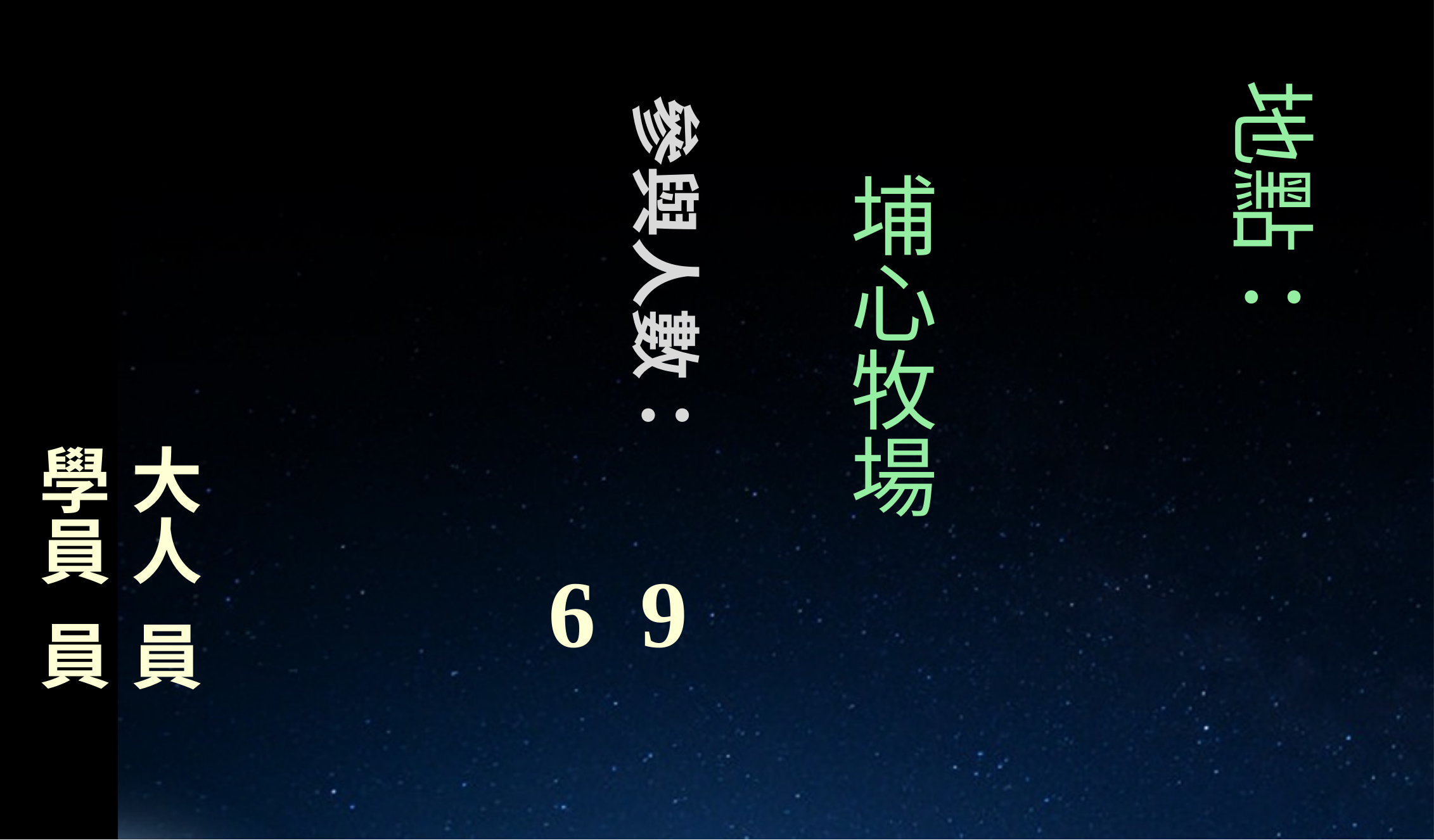

埔心牧場
大人  員
學員  員
6
9